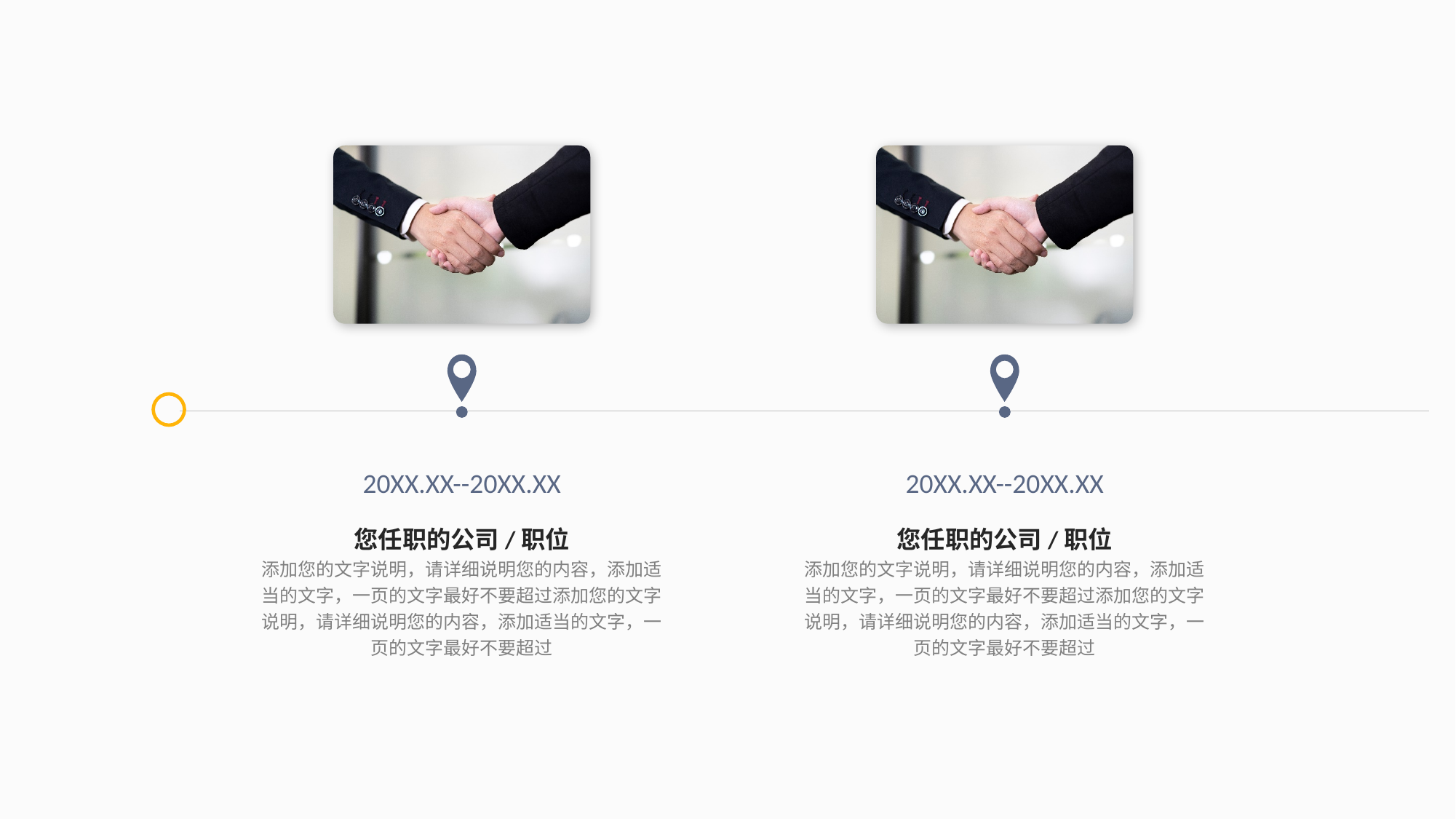

20XX.XX--20XX.XX
您任职的公司/职位
添加您的文字说明，请详细说明您的内容，添加适当的文字，一页的文字最好不要超过添加您的文字说明，请详细说明您的内容，添加适当的文字，一页的文字最好不要超过

20XX.XX--20XX.XX
您任职的公司/职位
添加您的文字说明，请详细说明您的内容，添加适当的文字，一页的文字最好不要超过添加您的文字说明，请详细说明您的内容，添加适当的文字，一页的文字最好不要超过